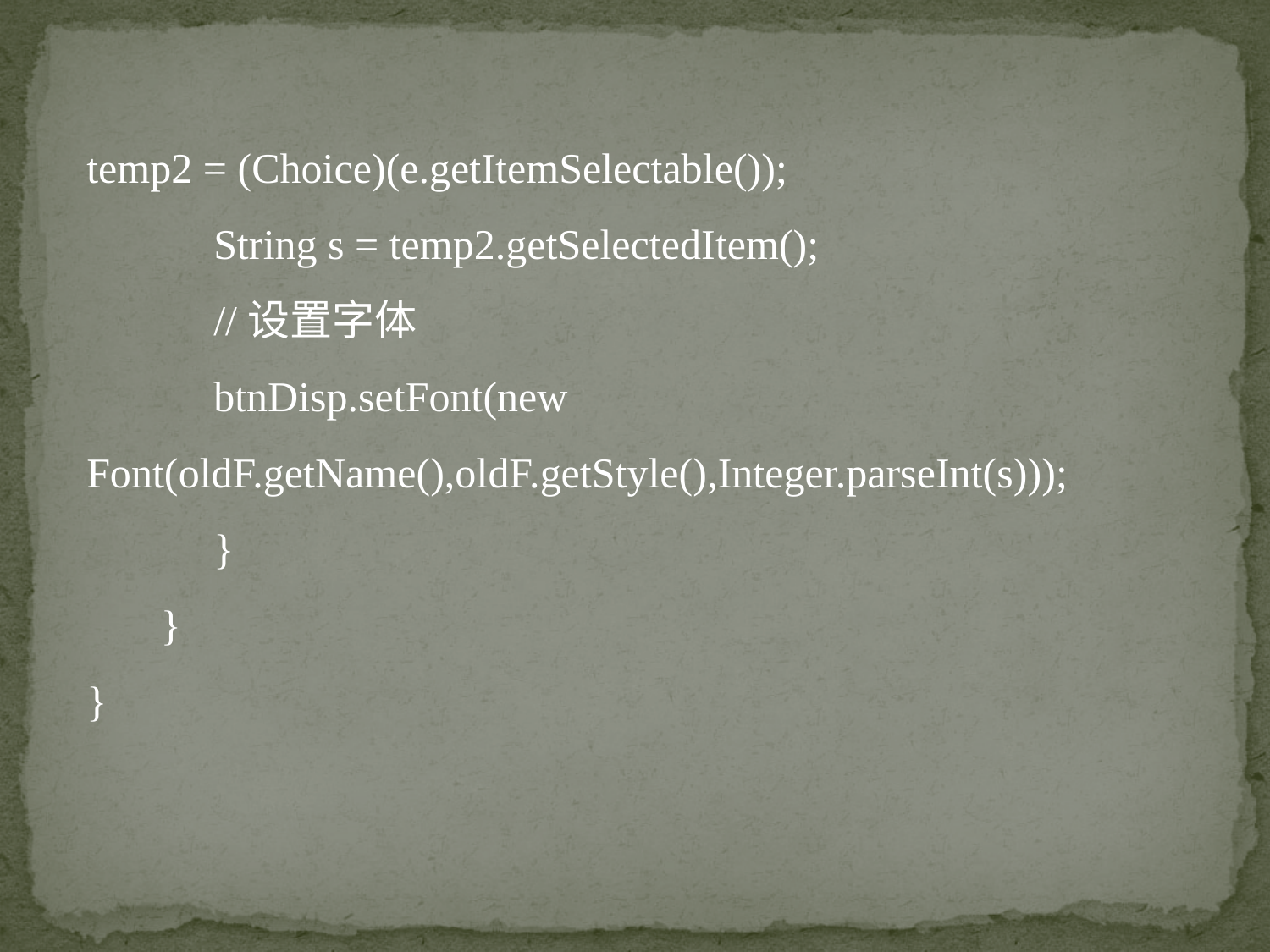

temp2 = (Choice)(e.getItemSelectable());
	String s = temp2.getSelectedItem();
	//设置字体
	btnDisp.setFont(new Font(oldF.getName(),oldF.getStyle(),Integer.parseInt(s)));
	}
       }
}